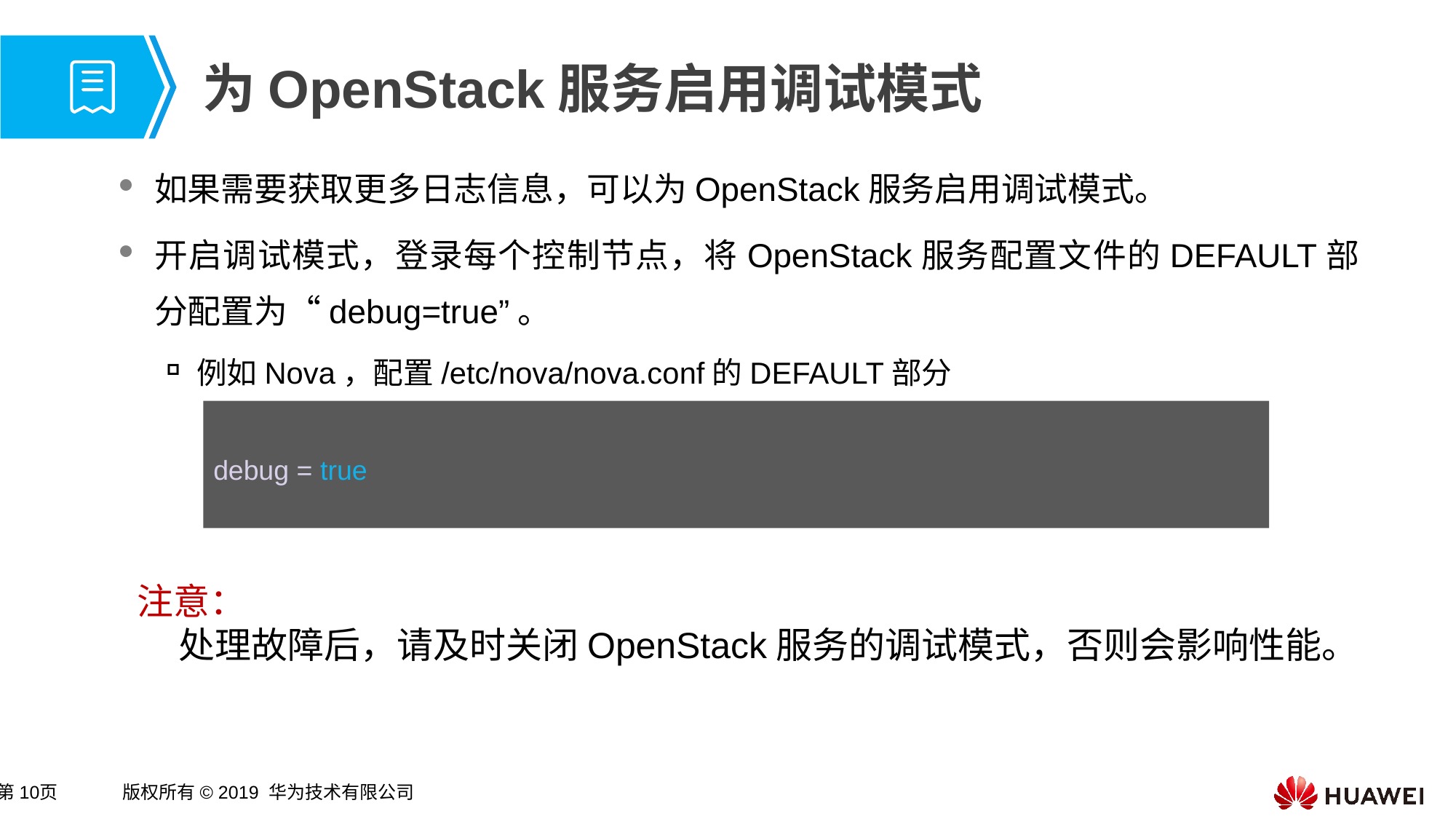

# 为OpenStack服务启用调试模式
如果需要获取更多日志信息，可以为OpenStack服务启用调试模式。
开启调试模式，登录每个控制节点，将OpenStack服务配置文件的DEFAULT部分配置为“debug=true”。
例如Nova，配置/etc/nova/nova.conf的DEFAULT部分

debug = true

注意：
    处理故障后，请及时关闭OpenStack服务的调试模式，否则会影响性能。